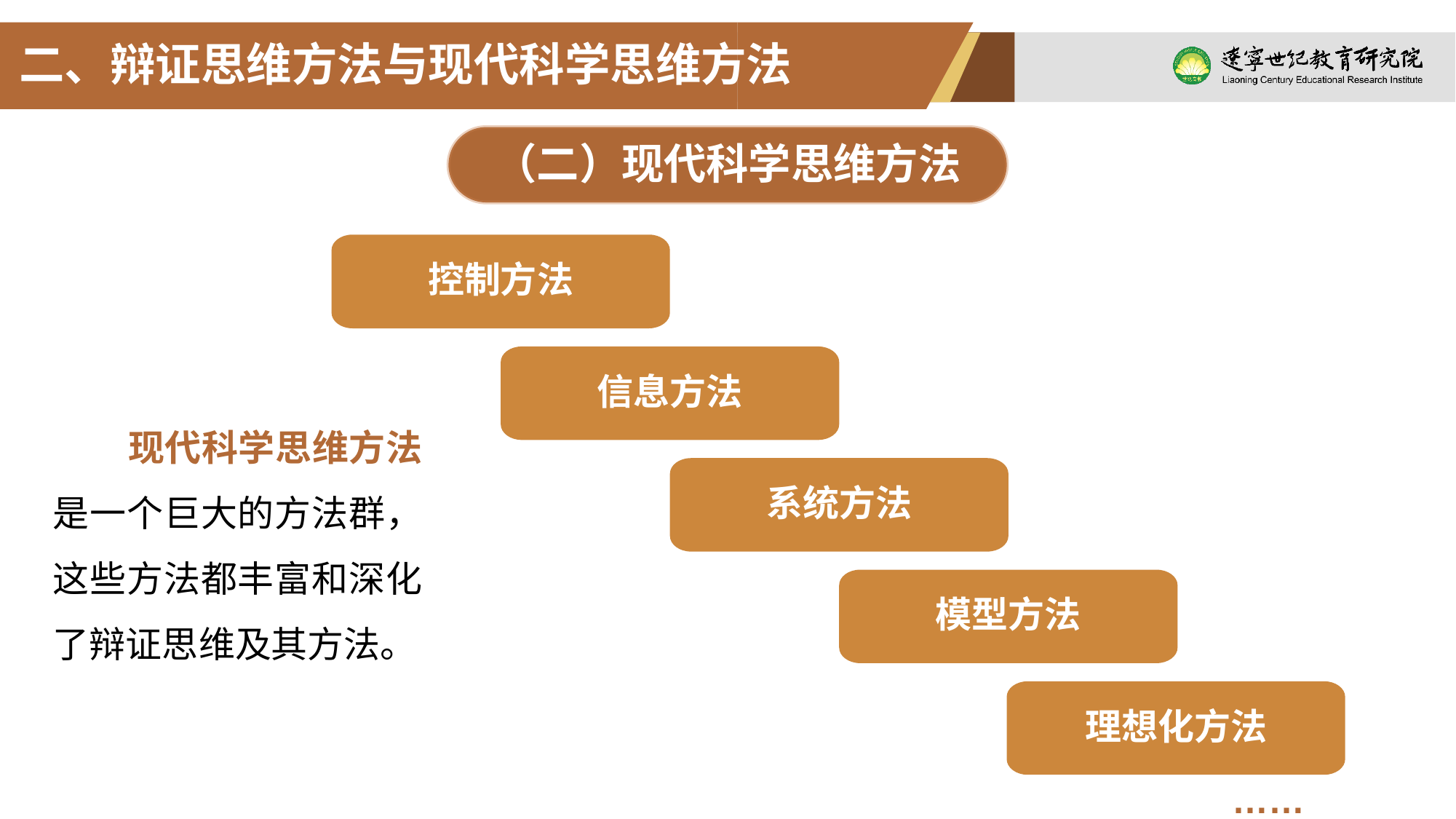

二、辩证思维方法与现代科学思维方法
（二）现代科学思维方法
控制方法
信息方法
系统方法
模型方法
现代科学思维方法是一个巨大的方法群，这些方法都丰富和深化了辩证思维及其方法。
理想化方法
……